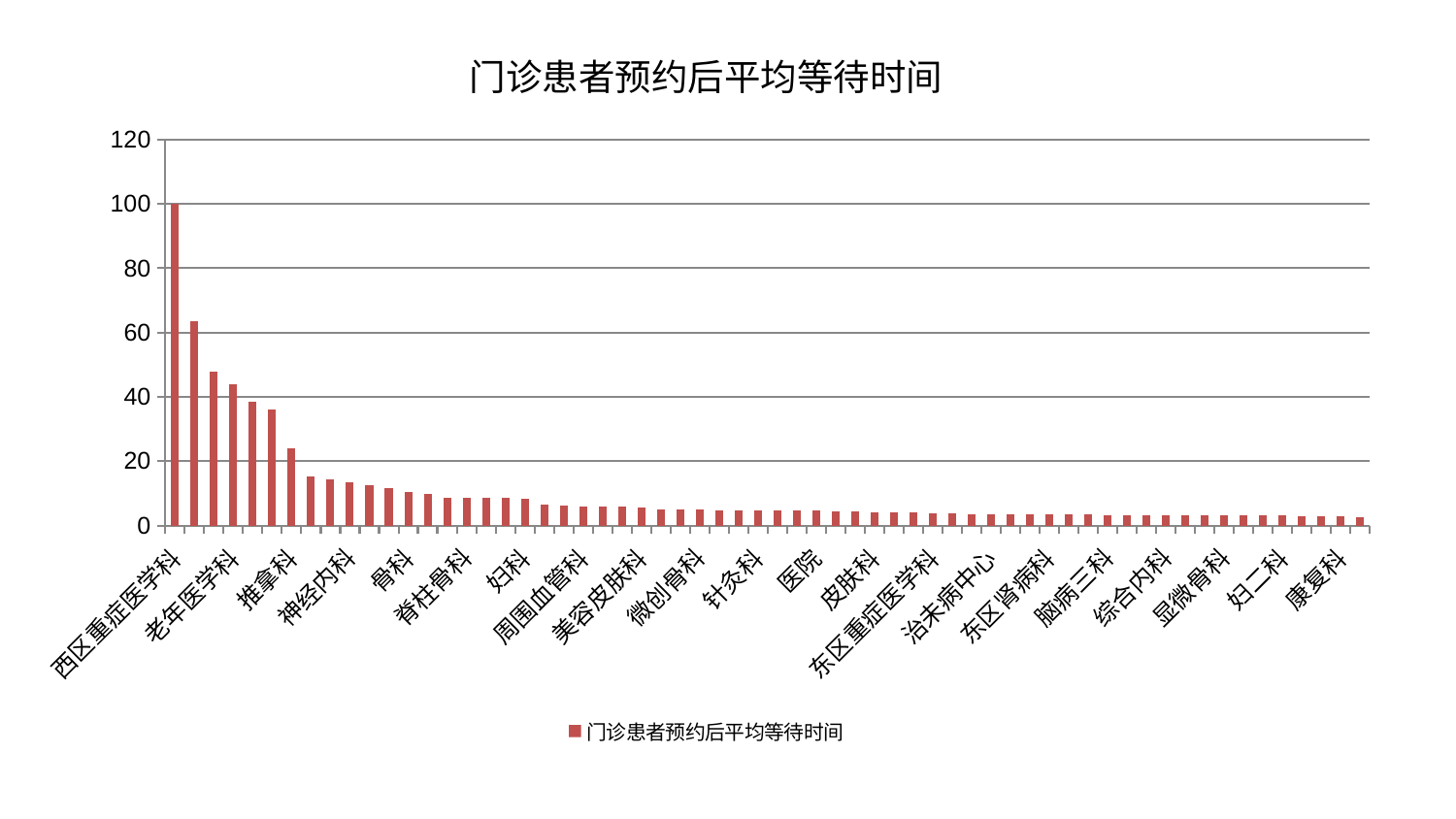

### Chart: 门诊患者预约后平均等待时间

| Category | 门诊患者预约后平均等待时间 |
|---|---|
| 西区重症医学科 | 99.99999999999999 |
| 耳鼻喉科 | 63.43714038640889 |
| 小儿推拿科 | 47.983896161084424 |
| 老年医学科 | 43.90621849372867 |
| 脑病二科 | 38.60874453642461 |
| 呼吸内科 | 36.15888712545049 |
| 推拿科 | 24.046343240800073 |
| 心血管内科 | 15.186054845151519 |
| 儿科 | 14.201789633158835 |
| 神经内科 | 13.56676417238457 |
| 妇科妇二科合并 | 12.410753067826258 |
| 泌尿外科 | 11.728809556262167 |
| 骨科 | 10.383490091250632 |
| 神经外科 | 9.815142589778327 |
| 肝胆外科 | 8.627350582654152 |
| 脊柱骨科 | 8.591793228740455 |
| 肝病科 | 8.562257538481438 |
| 创伤骨科 | 8.517773790865848 |
| 妇科 | 8.270314804770415 |
| 运动损伤骨科 | 6.6044427996612685 |
| 心病二科 | 6.04123401656754 |
| 周围血管科 | 6.011107437251913 |
| 肾病科 | 5.854460304676421 |
| 肿瘤内科 | 5.805538981988026 |
| 美容皮肤科 | 5.6670363452968395 |
| 风湿病科 | 5.1066186741334985 |
| 心病四科 | 4.992131638617556 |
| 微创骨科 | 4.987258330473633 |
| 肾脏内科 | 4.778779072235292 |
| 男科 | 4.674935158089494 |
| 针灸科 | 4.613776200156236 |
| 脑病一科 | 4.606825851330935 |
| 中医经典科 | 4.5623829013478785 |
| 医院 | 4.560887032071993 |
| 关节骨科 | 4.37731022610913 |
| 心病三科 | 4.34605313112718 |
| 皮肤科 | 4.0875379502674605 |
| 产科 | 4.024543711108742 |
| 重症医学科 | 3.9943982829367695 |
| 东区重症医学科 | 3.8564197227127646 |
| 胸外科 | 3.6606586360378968 |
| 肛肠科 | 3.5804131564080914 |
| 治未病中心 | 3.563255060276021 |
| 消化内科 | 3.476557931063936 |
| 小儿骨科 | 3.459497336680177 |
| 东区肾病科 | 3.453183162465502 |
| 普通外科 | 3.359790977063984 |
| 口腔科 | 3.3302765736120477 |
| 脑病三科 | 3.3121011158259113 |
| 脾胃病科 | 3.2342623454616497 |
| 眼科 | 3.204845911767382 |
| 综合内科 | 3.1082682986821553 |
| 乳腺甲状腺外科 | 3.1022802237312983 |
| 血液科 | 3.082731810938148 |
| 显微骨科 | 3.0609999552664435 |
| 中医外治中心 | 3.0558065354969264 |
| 心病一科 | 3.0186297040843257 |
| 妇二科 | 3.0144042420489807 |
| 脾胃科消化科合并 | 3.0110992585932594 |
| 身心医学科 | 2.98246350830963 |
| 康复科 | 2.8474251976526683 |
| 内分泌科 | 2.617973195545769 |
63